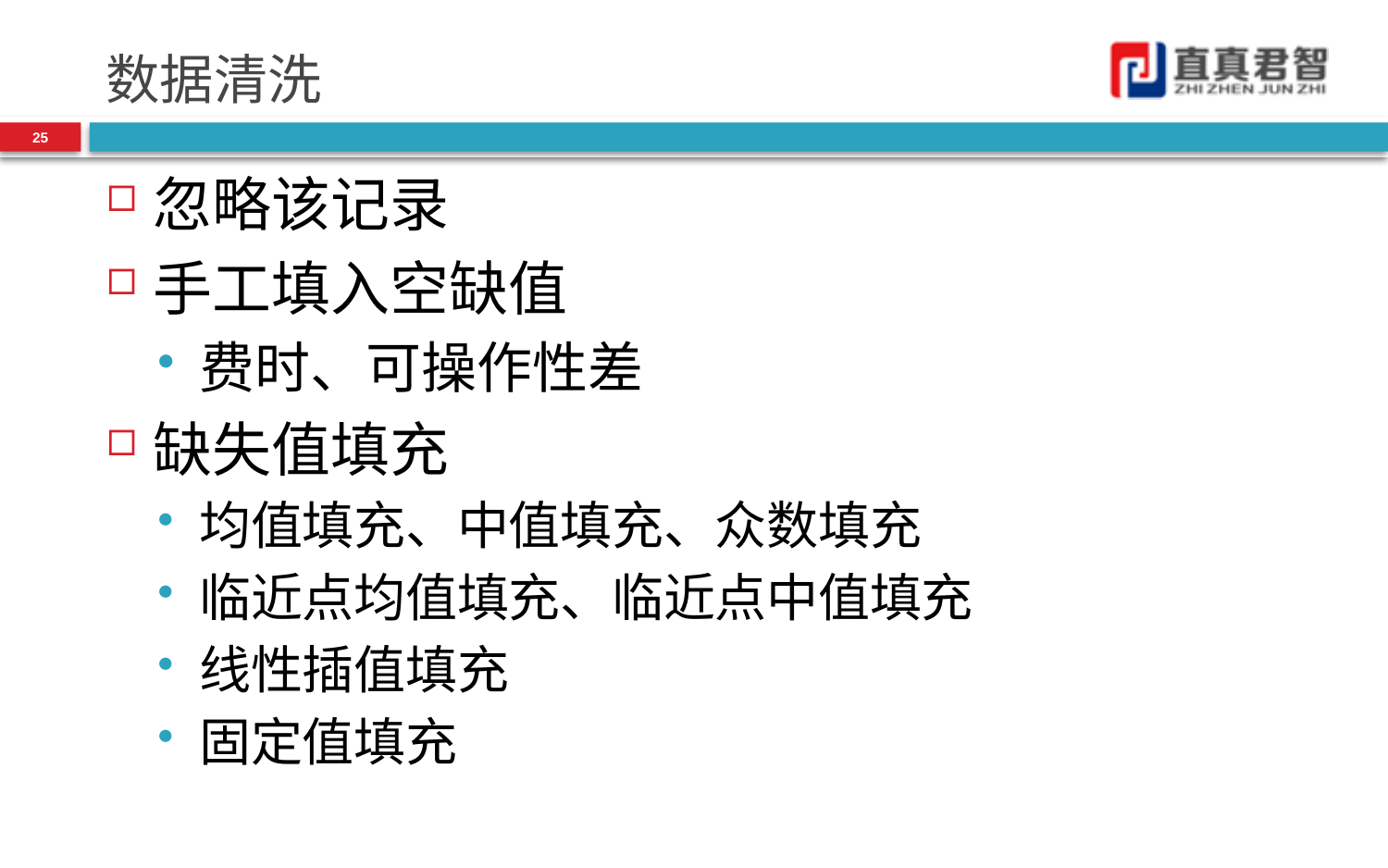

# 数据清洗
25
忽略该记录
手工填入空缺值
费时、可操作性差
缺失值填充
均值填充、中值填充、众数填充
临近点均值填充、临近点中值填充
线性插值填充
固定值填充